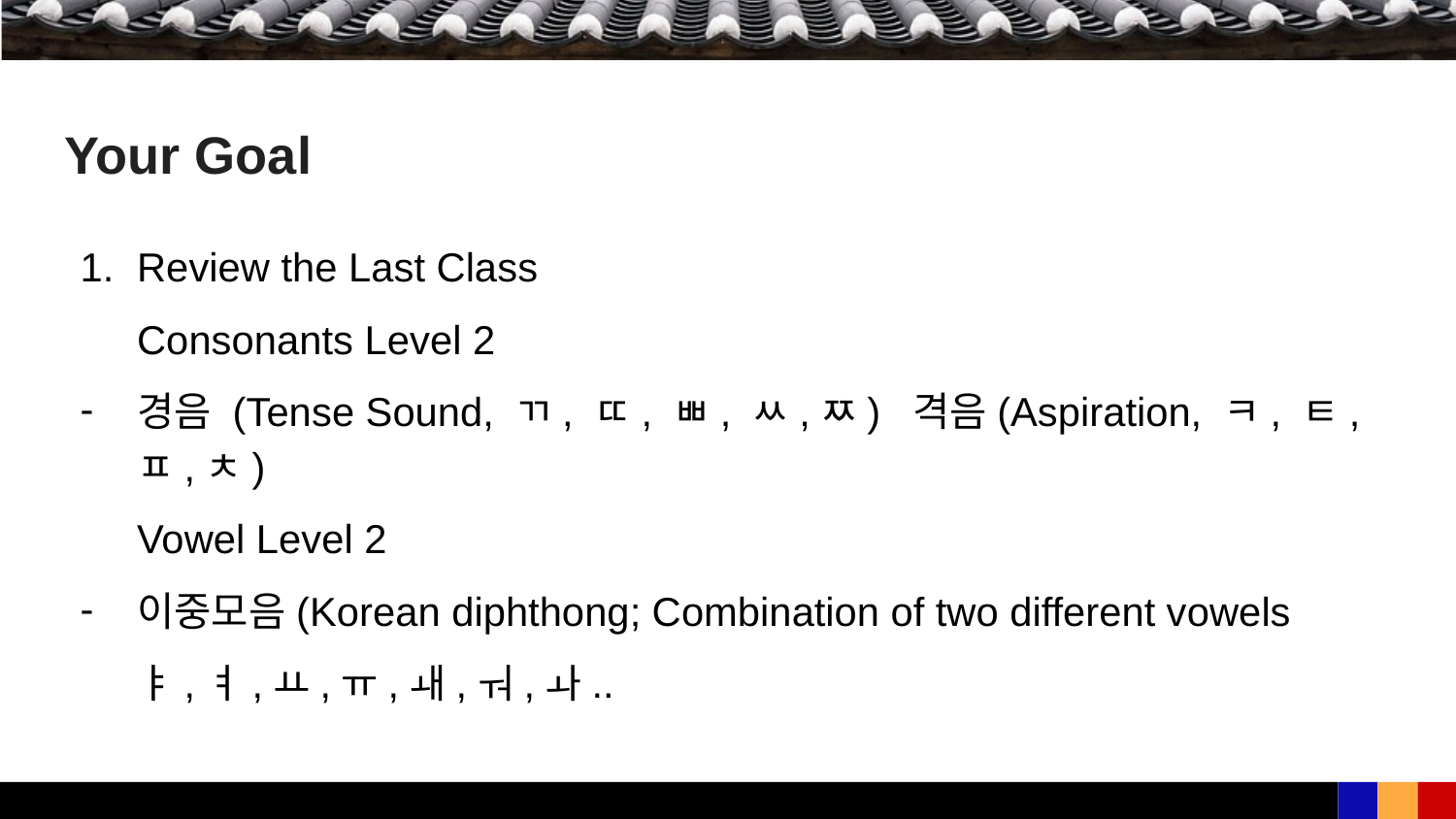

# Your Goal
Review the Last Class
Consonants Level 2
경음 (Tense Sound, ㄲ, ㄸ, ㅃ, ㅆ,ㅉ)  격음(Aspiration, ㅋ, ㅌ,ㅍ,ㅊ)
Vowel Level 2
이중모음(Korean diphthong; Combination of two different vowels
ㅑ,ㅕ,ㅛ,ㅠ,ㅙ,ㅝ,ㅘ..